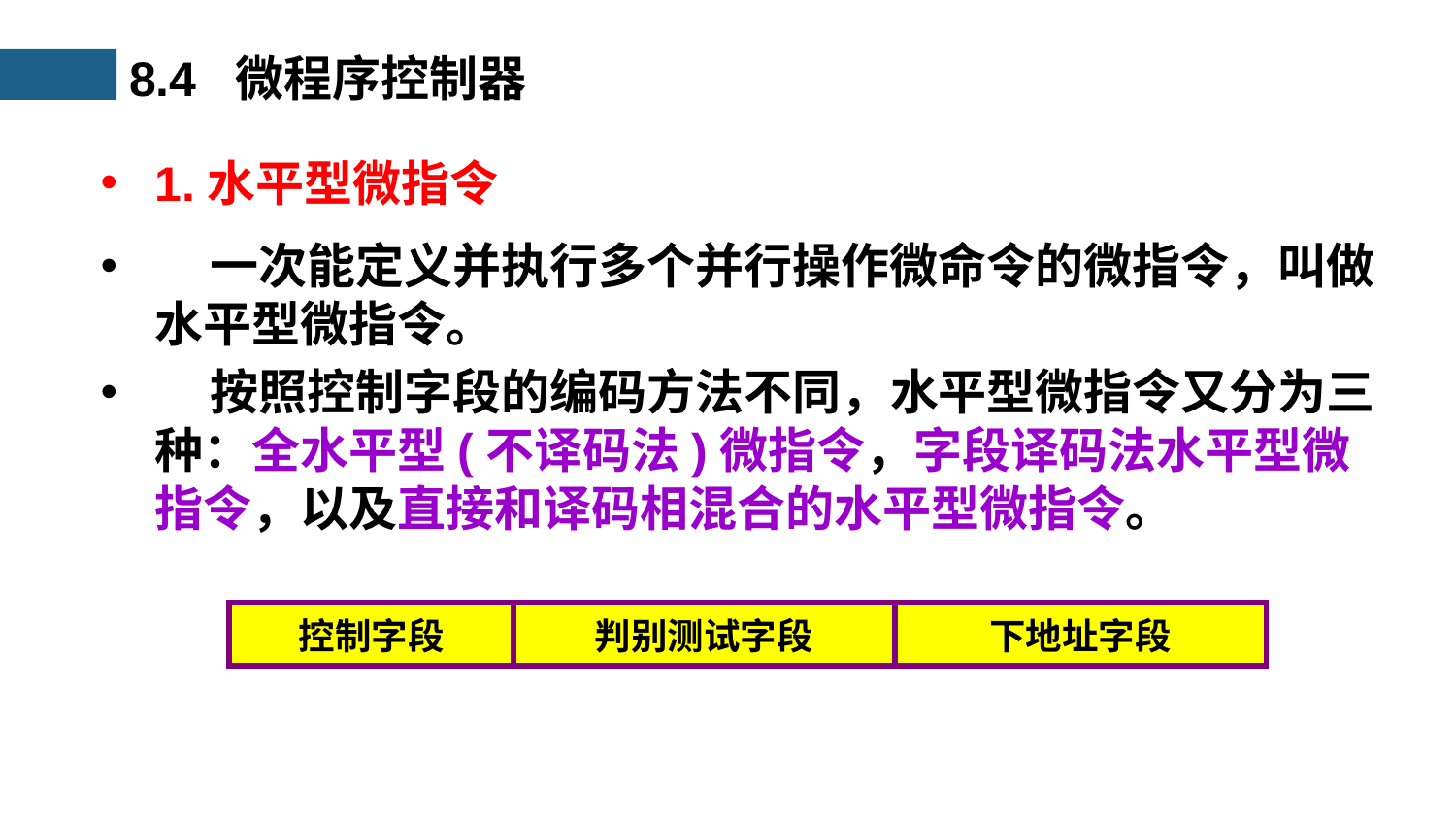

8.4  微程序控制器
1.水平型微指令
    一次能定义并执行多个并行操作微命令的微指令，叫做水平型微指令。
    按照控制字段的编码方法不同，水平型微指令又分为三种：全水平型(不译码法)微指令，字段译码法水平型微指令，以及直接和译码相混合的水平型微指令。
| 控制字段 | 判别测试字段 | 下地址字段 |
| --- | --- | --- |